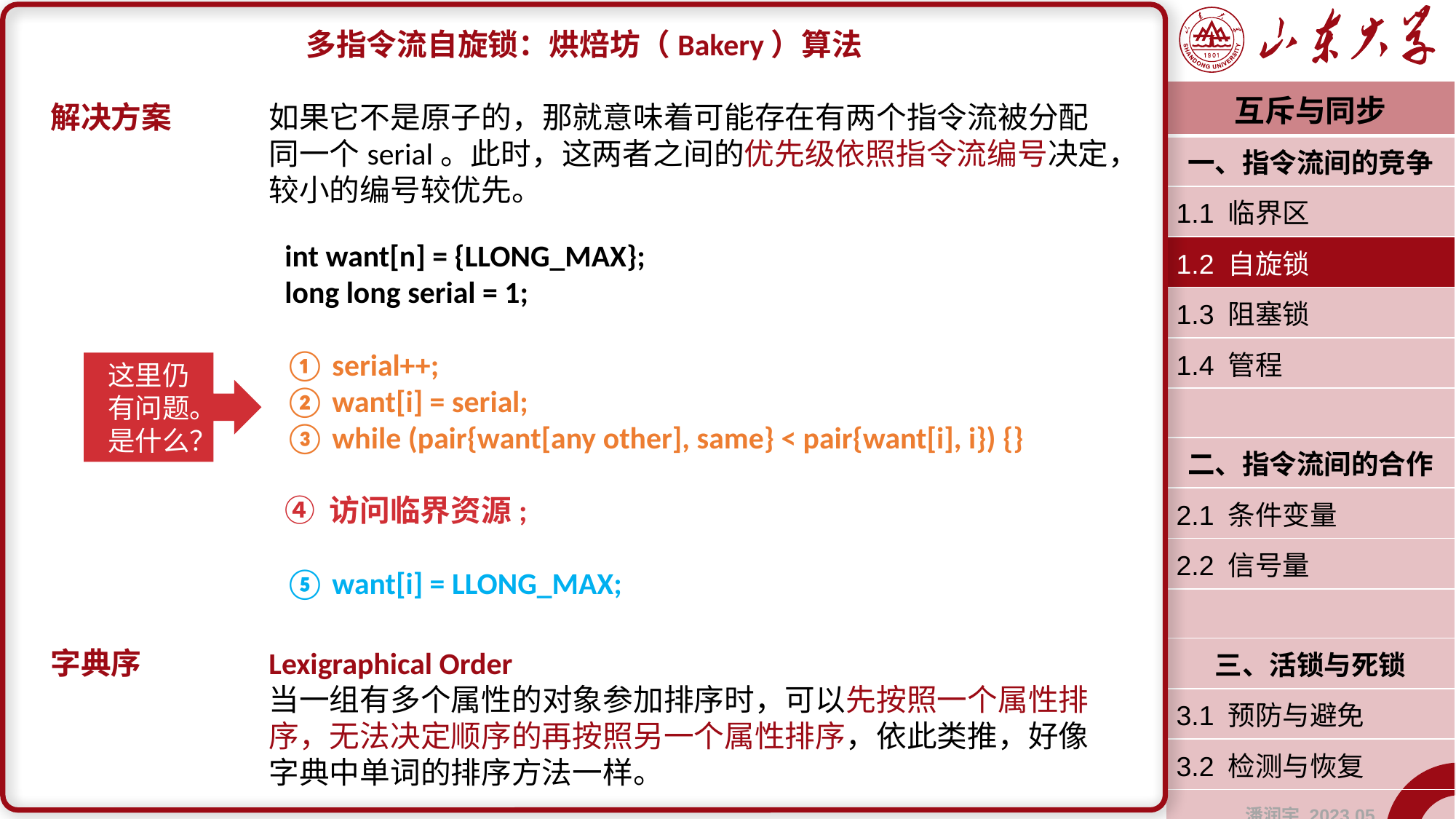

多指令流自旋锁：烘焙坊（Bakery）算法

解决方案	如果它不是原子的，那就意味着可能存在有两个指令流被分配		同一个serial。此时，这两者之间的优先级依照指令流编号决定，		较小的编号较优先。

字典序		Lexigraphical Order
		当一组有多个属性的对象参加排序时，可以先按照一个属性排		序，无法决定顺序的再按照另一个属性排序，依此类推，好像		字典中单词的排序方法一样。
| 互斥与同步 |
| --- |
| 一、指令流间的竞争 |
| 1.1 临界区 |
| 1.2 自旋锁 |
| 1.3 阻塞锁 |
| 1.4 管程 |
|  |
| 二、指令流间的合作 |
| 2.1 条件变量 |
| 2.2 信号量 |
|  |
| 三、活锁与死锁 |
| 3.1 预防与避免 |
| 3.2 检测与恢复 |
| 潘润宇 2023.05 |
int want[n] = {LLONG_MAX};
long long serial = 1;

① serial++;
② want[i] = serial;
③ while (pair{want[any other], same} < pair{want[i], i}) {}

④ 访问临界资源;

⑤ want[i] = LLONG_MAX;
这里仍有问题。是什么？